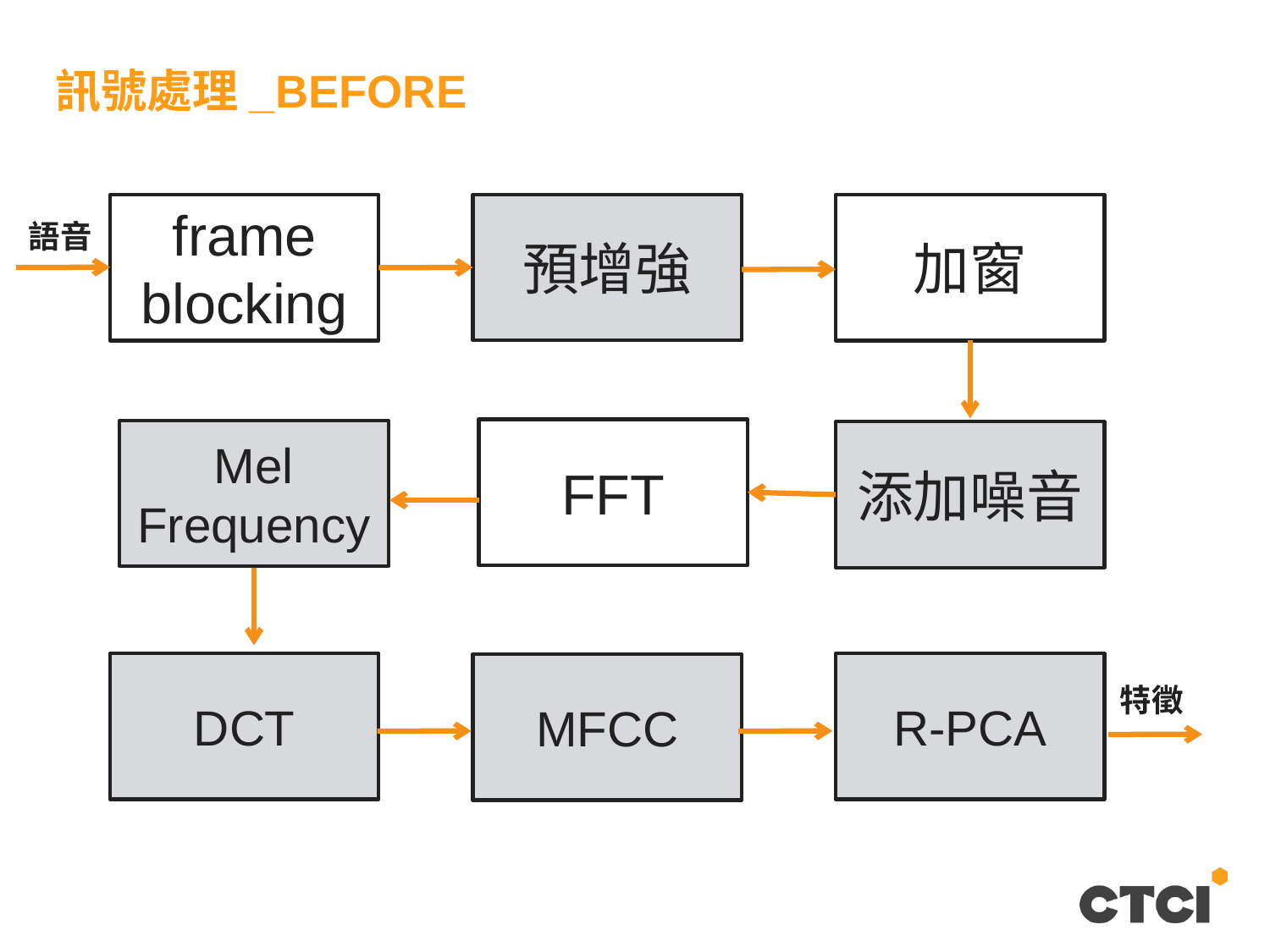

# 訊號處理_BEFORE
預增強
frame blocking
加窗
語音
FFT
Mel Frequency
添加噪音
DCT
R-PCA
MFCC
特徵